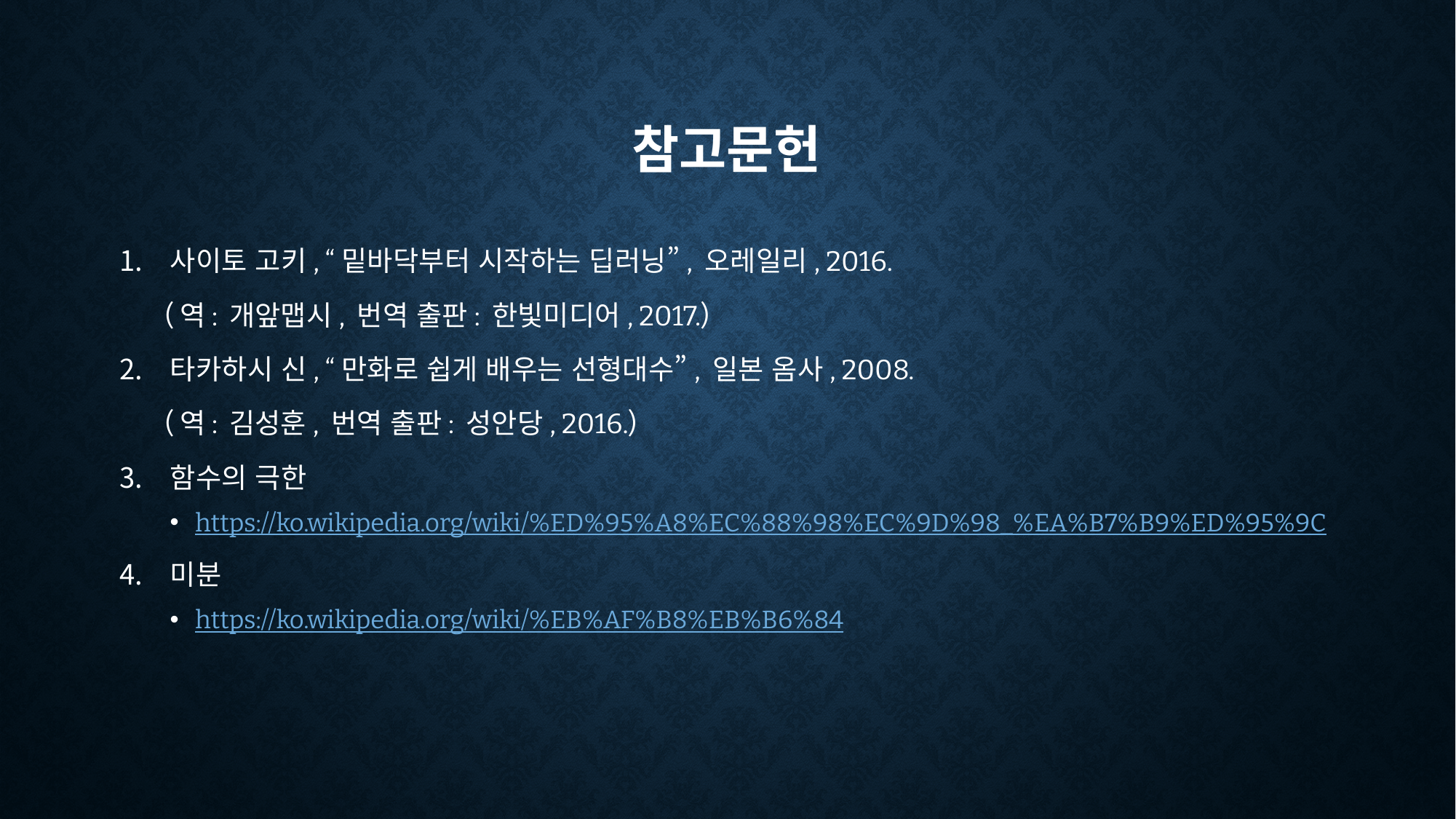

# 참고문헌
사이토 고키, “밑바닥부터 시작하는 딥러닝”, 오레일리, 2016.
        (역: 개앞맵시, 번역 출판: 한빛미디어, 2017.)
타카하시 신, “만화로 쉽게 배우는 선형대수”, 일본 옴사, 2008.
        (역: 김성훈, 번역 출판: 성안당, 2016.)
함수의 극한
https://ko.wikipedia.org/wiki/%ED%95%A8%EC%88%98%EC%9D%98_%EA%B7%B9%ED%95%9C
미분
https://ko.wikipedia.org/wiki/%EB%AF%B8%EB%B6%84